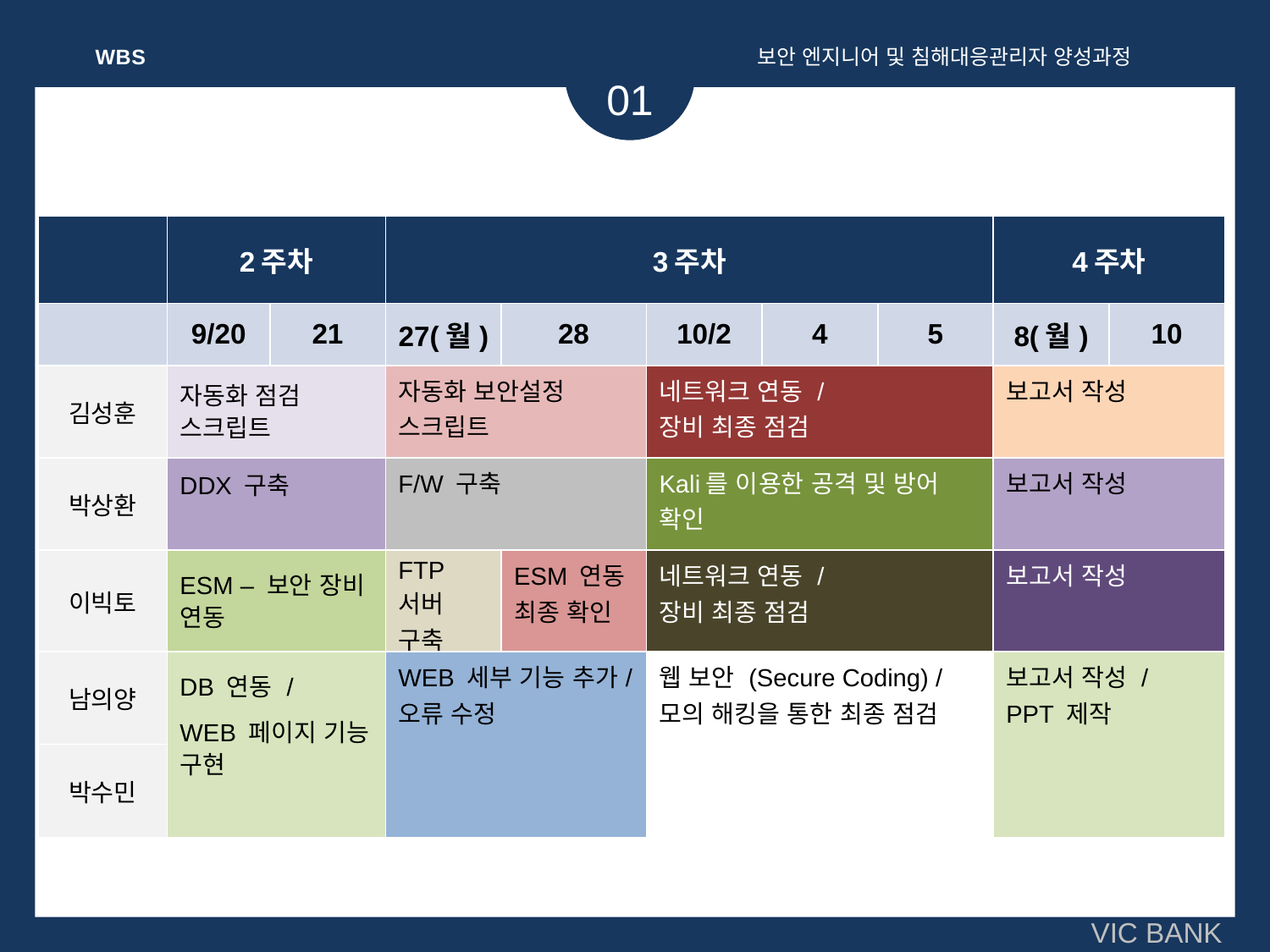

W B S
보안 엔지니어 및 침해대응관리자 양성과정
01

|  | 2주차 |  | 3주차 |  |  |  |  | 4주차 |  |
| --- | --- | --- | --- | --- | --- | --- | --- | --- | --- |
|  | 9/20 | 21 | 27(월) | 28 | 10/2 | 4 | 5 | 8(월) | 10 |
| 김성훈 | 자동화 점검 스크립트 |  | 자동화 보안설정 스크립트 |  | 네트워크 연동 / 장비 최종 점검 |  |  | 보고서 작성 |  |
| 박상환 | DDX 구축 |  | F/W 구축 |  | Kali를 이용한 공격 및 방어 확인 |  |  | 보고서 작성 |  |
| 이빅토 | ESM – 보안 장비 연동 |  | FTP 서버 구축 | ESM 연동 최종 확인 | 네트워크 연동 / 장비 최종 점검 |  |  | 보고서 작성 |  |
| 남의양 | DB 연동 / WEB 페이지 기능 구현 |  | WEB 세부 기능 추가/ 오류 수정 |  | 웹 보안 (Secure Coding) / 모의 해킹을 통한 최종 점검 |  |  | 보고서 작성 / PPT 제작 |  |
| 박수민 |  |  |  |  |  |  |  |  |  |

VIC BANK